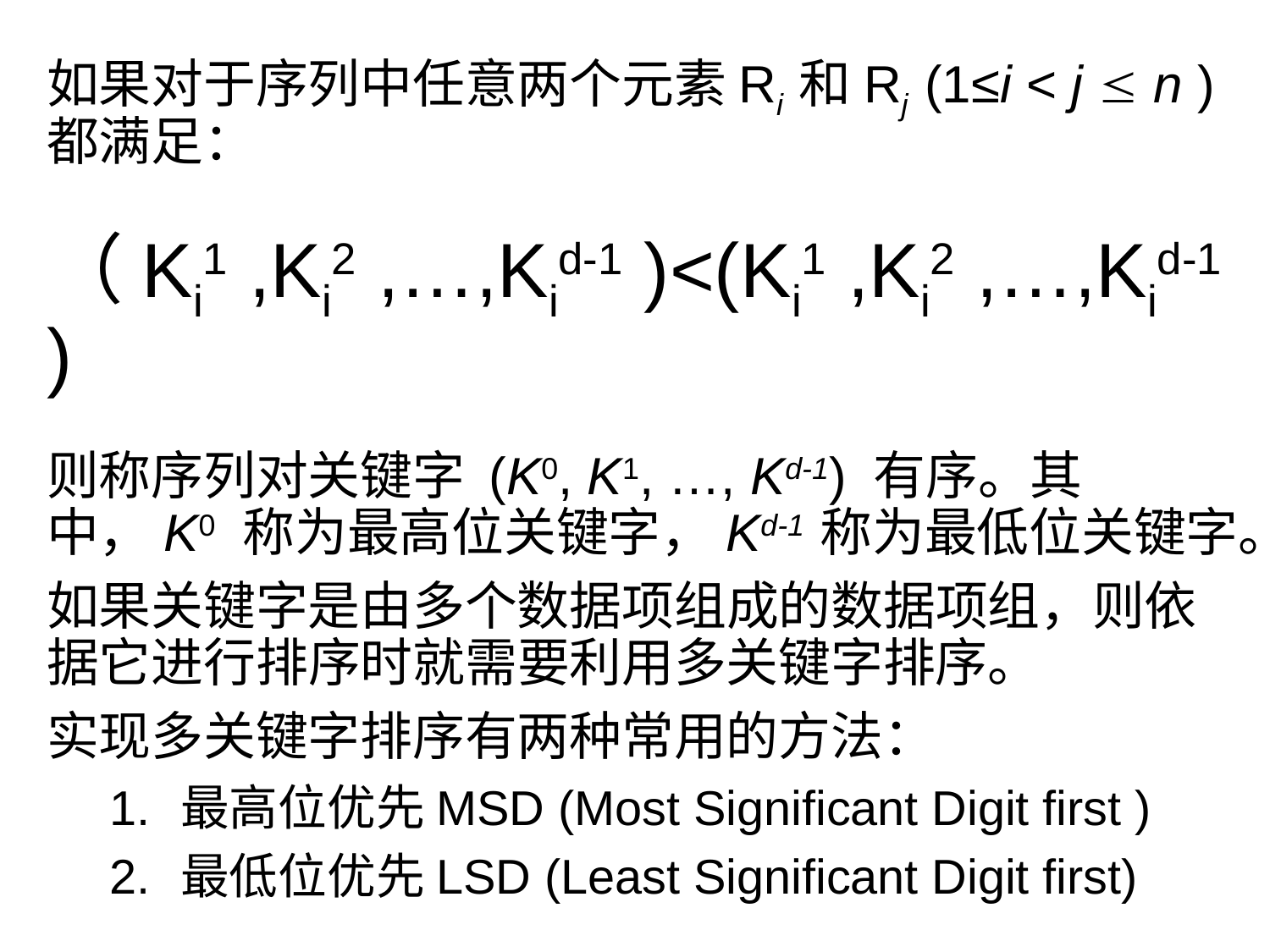

如果对于序列中任意两个元素Ri 和Rj  (1≤i < j ≤ n ) 都满足：

（Ki1 ,Ki2 ,…,Kid-1 )<(Ki1 ,Ki2 ,…,Kid-1 )

则称序列对关键字 (K0, K1, …, Kd-1) 有序。其中，K0 称为最高位关键字，Kd-1 称为最低位关键字。
如果关键字是由多个数据项组成的数据项组，则依据它进行排序时就需要利用多关键字排序。
实现多关键字排序有两种常用的方法：
最高位优先MSD (Most Significant Digit first )
最低位优先LSD (Least Significant Digit first)